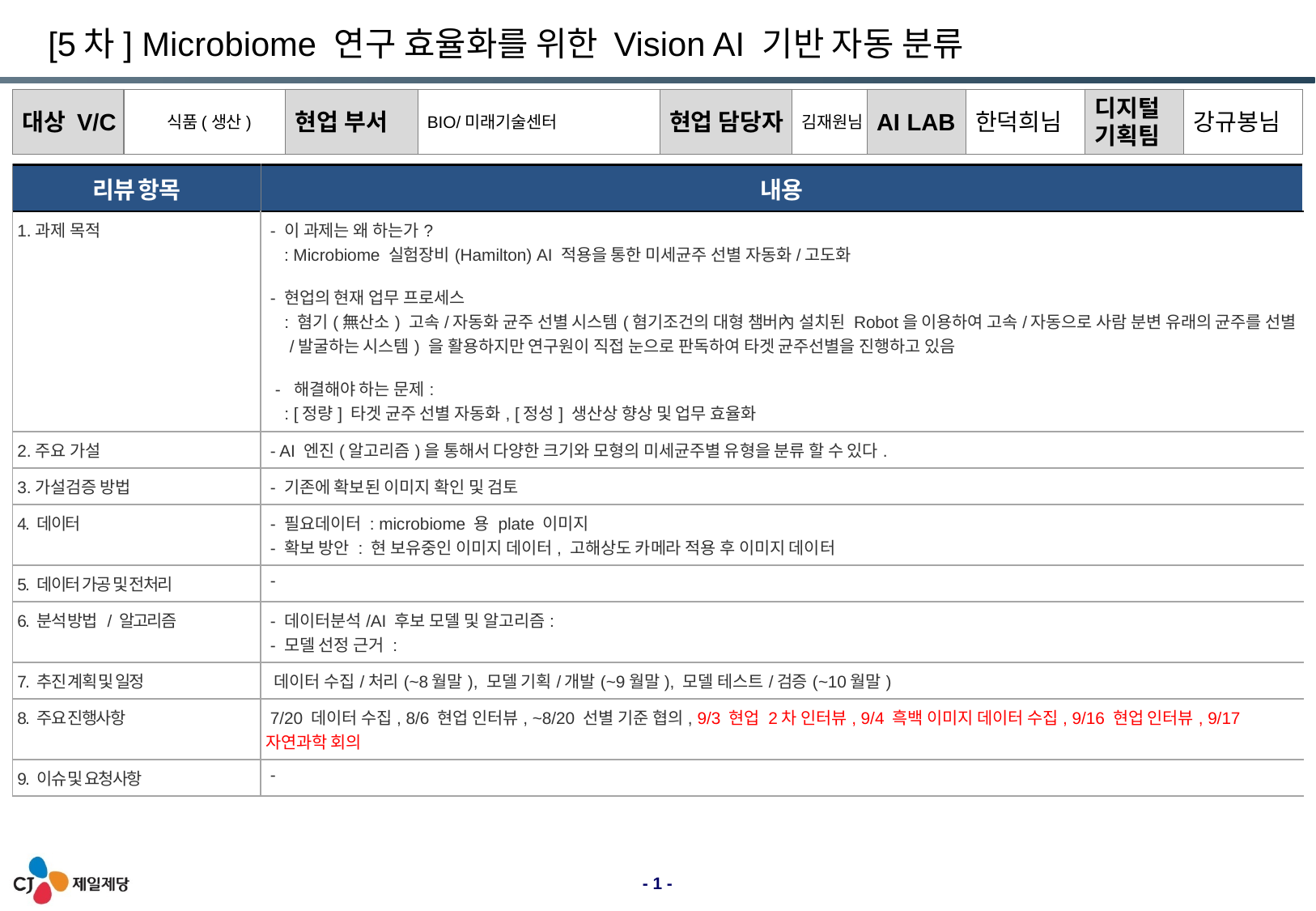

[5차] Microbiome 연구 효율화를 위한 Vision AI 기반 자동 분류
대상 V/C
식품(생산)
현업 부서
BIO/미래기술센터
현업 담당자
김재원님
AI LAB
한덕희님
디지털
기획팀
강규봉님
| 리뷰 항목 | 내용 |
| --- | --- |
| 1.과제 목적 | - 이 과제는 왜 하는가? : Microbiome 실험장비(Hamilton) AI 적용을 통한 미세균주 선별 자동화/고도화 - 현업의 현재 업무 프로세스 : 혐기(無산소) 고속/자동화 균주 선별 시스템(혐기조건의 대형 챔버內 설치된 Robot을 이용하여 고속/자동으로 사람 분변 유래의 균주를 선별/발굴하는 시스템) 을 활용하지만 연구원이 직접 눈으로 판독하여 타겟 균주선별을 진행하고 있음 - 해결해야 하는 문제: : [정량] 타겟 균주 선별 자동화, [정성] 생산상 향상 및 업무 효율화 |
| 2.주요 가설 | - AI 엔진(알고리즘)을 통해서 다양한 크기와 모형의 미세균주별 유형을 분류 할 수 있다. |
| 3.가설검증 방법 | - 기존에 확보된 이미지 확인 및 검토 |
| 4. 데이터 | - 필요데이터 : microbiome 용 plate 이미지 - 확보 방안 : 현 보유중인 이미지 데이터, 고해상도 카메라 적용 후 이미지 데이터 |
| 5. 데이터 가공 및 전처리 | - |
| 6. 분석 방법 / 알고리즘 | - 데이터분석/AI 후보 모델 및 알고리즘: - 모델 선정 근거 : |
| 7. 추진 계획 및 일정 | 데이터 수집/처리(~8월말), 모델 기획/개발(~9월말), 모델 테스트/검증(~10월말) |
| 8. 주요 진행사항 | 7/20 데이터 수집, 8/6 현업 인터뷰, ~8/20 선별 기준 협의, 9/3 현업 2차 인터뷰, 9/4 흑백 이미지 데이터 수집, 9/16 현업 인터뷰, 9/17 자연과학 회의 |
| 9. 이슈 및 요청사항 | - |